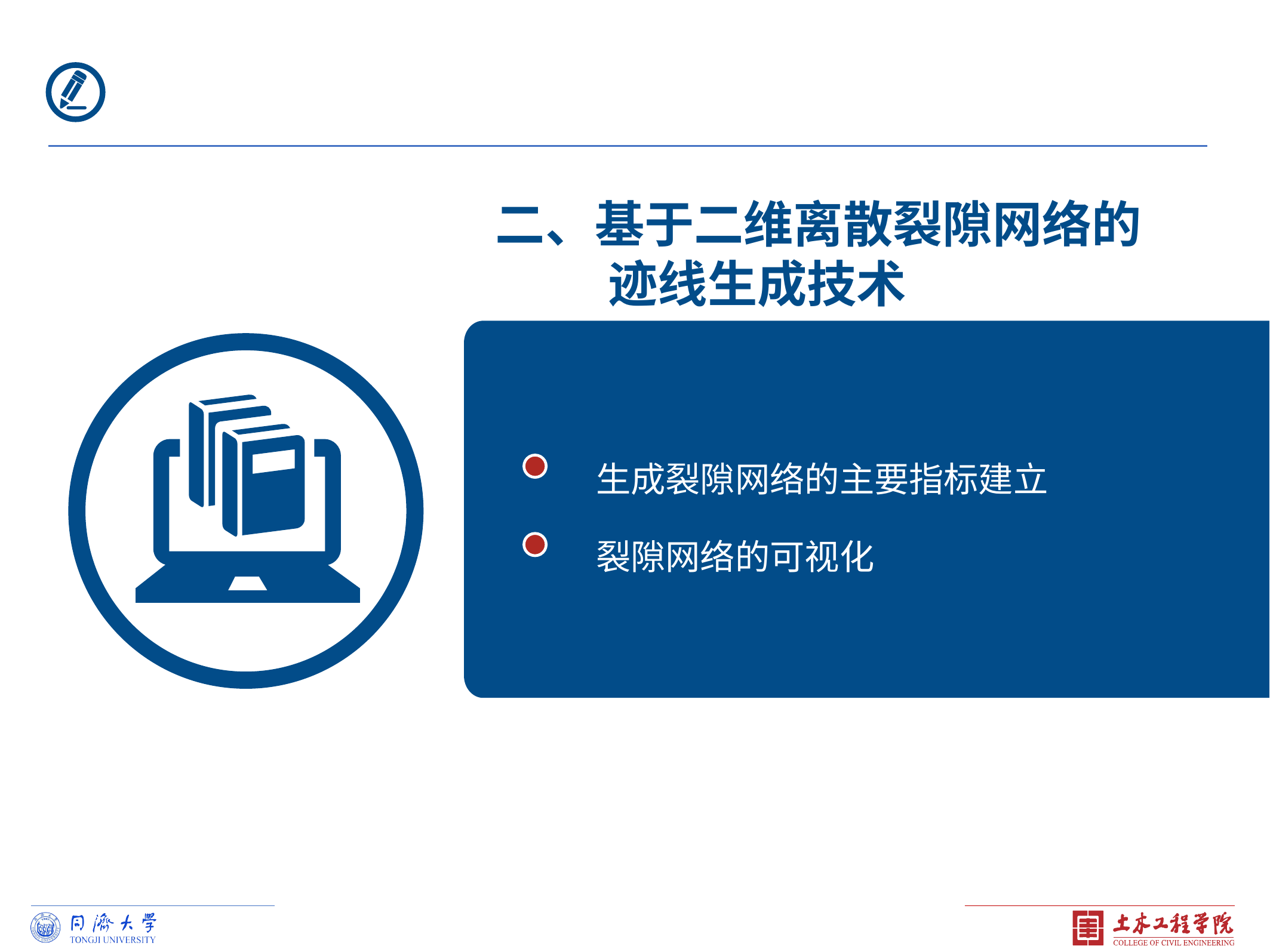

二、基于二维离散裂隙网络的
	 迹线生成技术

生成裂隙网络的主要指标建立

裂隙网络的可视化